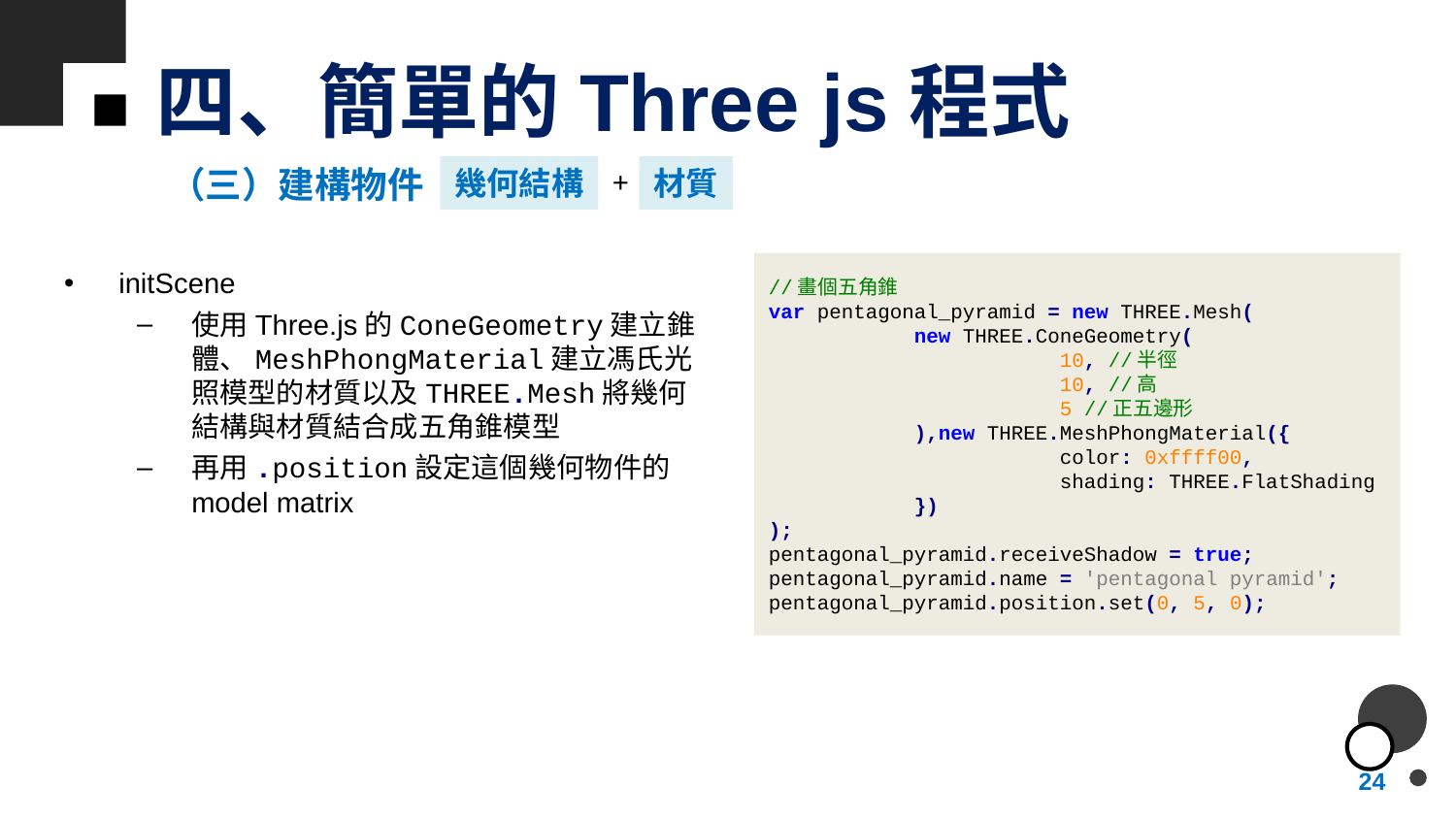

# 四、簡單的Three js程式
（三）建構物件
幾何結構
材質
+
//畫個五角錐
var pentagonal_pyramid = new THREE.Mesh(
	new THREE.ConeGeometry(
		10, //半徑
		10, //高
		5 //正五邊形
	),new THREE.MeshPhongMaterial({
		color: 0xffff00,
		shading: THREE.FlatShading
	})
);
pentagonal_pyramid.receiveShadow = true;
pentagonal_pyramid.name = 'pentagonal pyramid';
pentagonal_pyramid.position.set(0, 5, 0);
initScene
使用Three.js的ConeGeometry建立錐體、MeshPhongMaterial建立馮氏光照模型的材質以及THREE.Mesh將幾何結構與材質結合成五角錐模型
再用.position設定這個幾何物件的model matrix

24